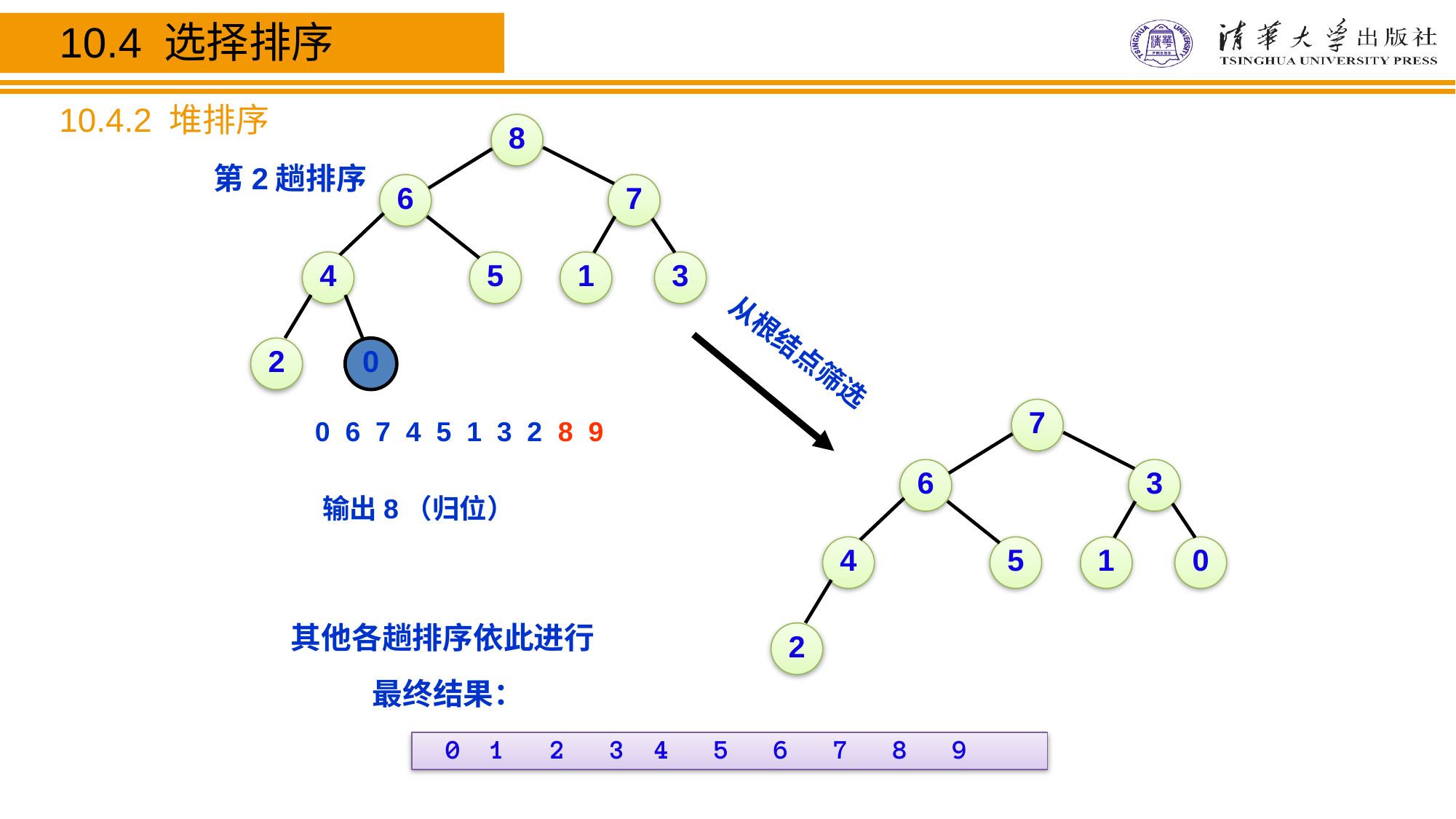

10.4 选择排序
10.4.2 堆排序
8

第2趟排序
6
7

4
5
1
3

从根结点筛选
7

6
3

4
5
1
0

2
2
0
0  6  7  4  5  1  3  2  8  9
输出8（归位）
其他各趟排序依此进行
最终结果：
0  1   2   3  4   5   6   7   8   9